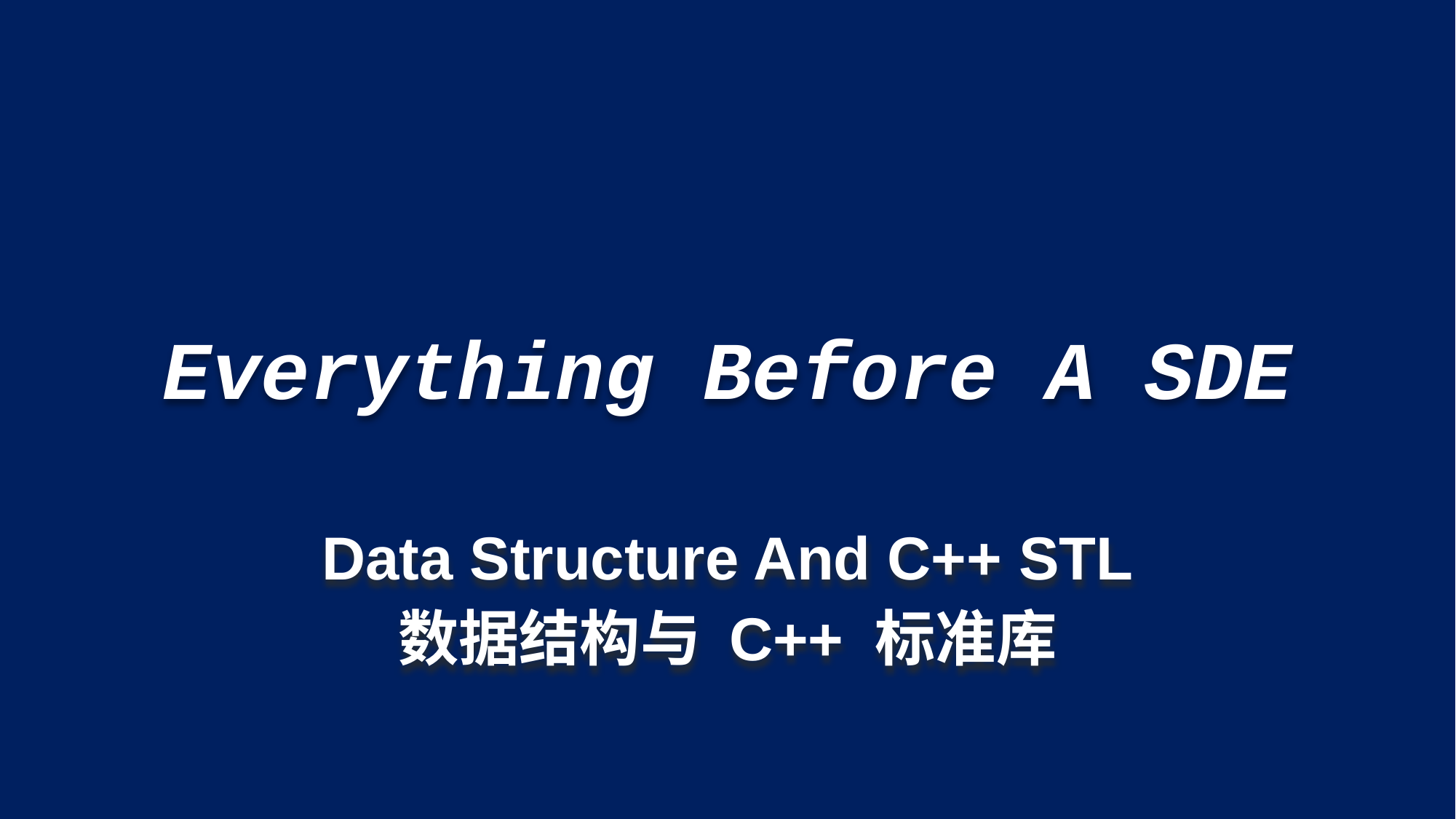

# Everything Before A SDE
Data Structure And C++ STL
数据结构与 C++ 标准库